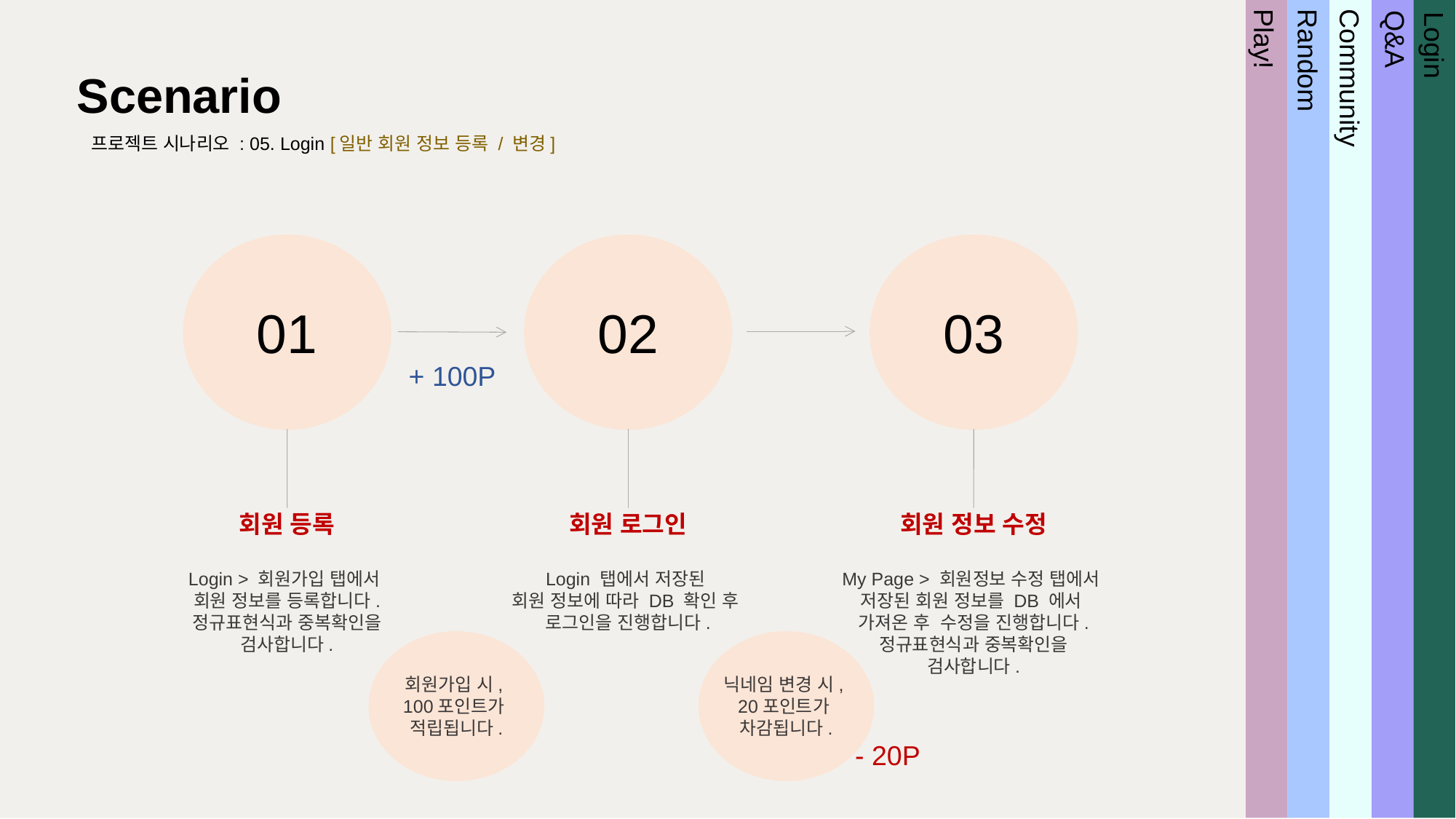

Scenario
프로젝트 시나리오 : 05. Login [일반 회원 정보 등록 / 변경]
Community
Random
Play!
Login
Q&A

01
02
03
+ 100P
회원 등록

Login > 회원가입 탭에서
회원 정보를 등록합니다.
정규표현식과 중복확인을
검사합니다.

회원 로그인

Login 탭에서 저장된
회원 정보에 따라 DB 확인 후
로그인을 진행합니다.

회원 정보 수정

My Page > 회원정보 수정 탭에서
저장된 회원 정보를 DB 에서
가져온 후  수정을 진행합니다.
정규표현식과 중복확인을
검사합니다.

회원가입 시,
100포인트가
적립됩니다.
닉네임 변경 시,
20포인트가
차감됩니다.
- 20P